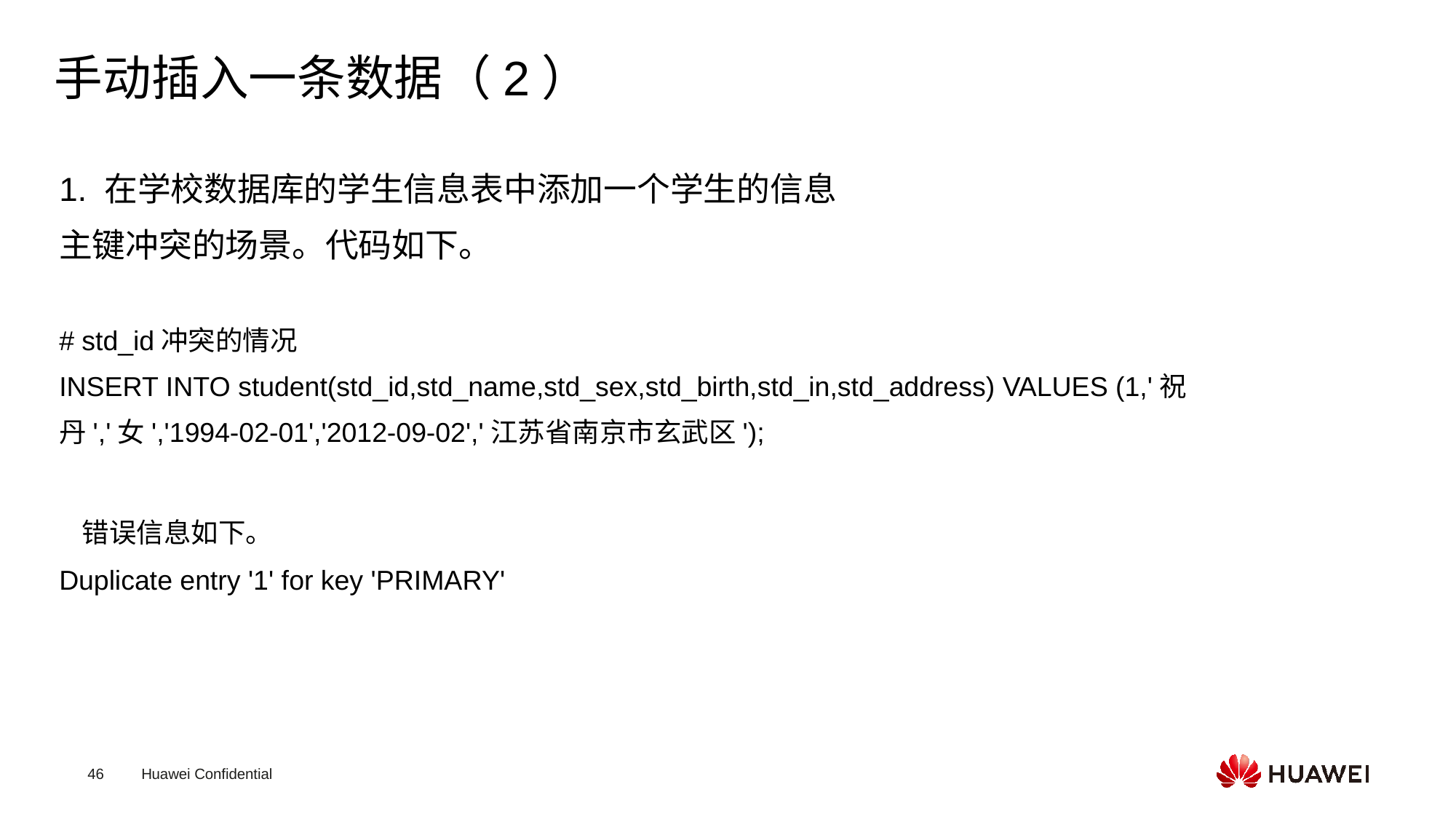

# 手动插入一条数据（2）
1. 在学校数据库的学生信息表中添加一个学生的信息
主键冲突的场景。代码如下。

# std_id冲突的情况
INSERT INTO student(std_id,std_name,std_sex,std_birth,std_in,std_address) VALUES (1,'祝丹','女','1994-02-01','2012-09-02','江苏省南京市玄武区');

  错误信息如下。
Duplicate entry '1' for key 'PRIMARY'
Text
Text
Text
Text
Text
Text
Text
Text
Text
Text
Text
Text
Text
Text
Text
Text
Text
Text
Text
Text
Text
Text
Text
Text
Text
Text
Text
Text
Text
Text
Text
Text
Text
Text
Text
Text
Text
Text
Text
Text
Text
Text
Text
Text
Text
Text